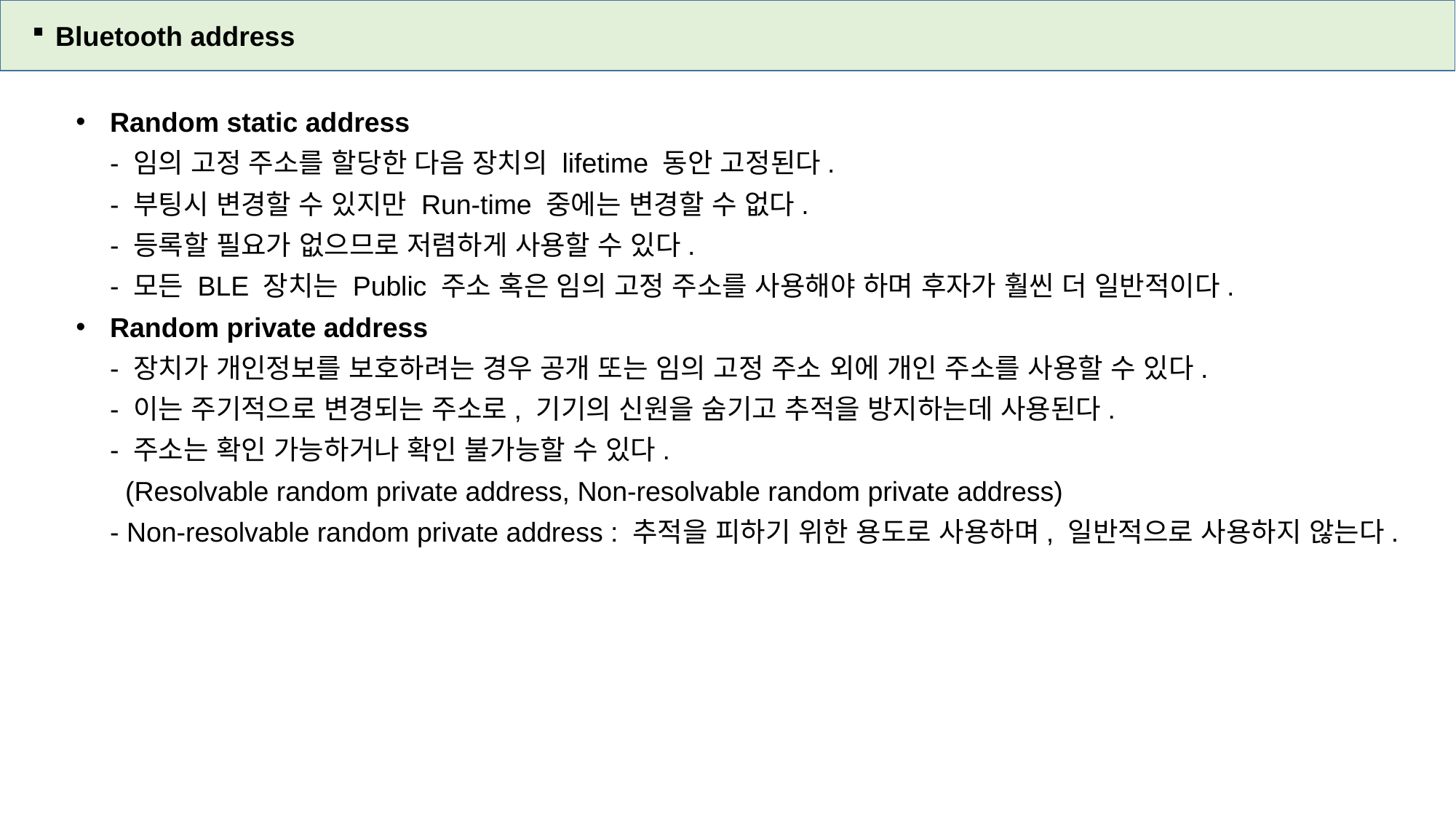

Bluetooth address
Random static address
- 임의 고정 주소를 할당한 다음 장치의 lifetime 동안 고정된다.
- 부팅시 변경할 수 있지만 Run-time 중에는 변경할 수 없다.
- 등록할 필요가 없으므로 저렴하게 사용할 수 있다.
- 모든 BLE 장치는 Public 주소 혹은 임의 고정 주소를 사용해야 하며 후자가 훨씬 더 일반적이다.
Random private address
- 장치가 개인정보를 보호하려는 경우 공개 또는 임의 고정 주소 외에 개인 주소를 사용할 수 있다.
- 이는 주기적으로 변경되는 주소로, 기기의 신원을 숨기고 추적을 방지하는데 사용된다.
- 주소는 확인 가능하거나 확인 불가능할 수 있다.
  (Resolvable random private address, Non-resolvable random private address)
- Non-resolvable random private address : 추적을 피하기 위한 용도로 사용하며, 일반적으로 사용하지 않는다.